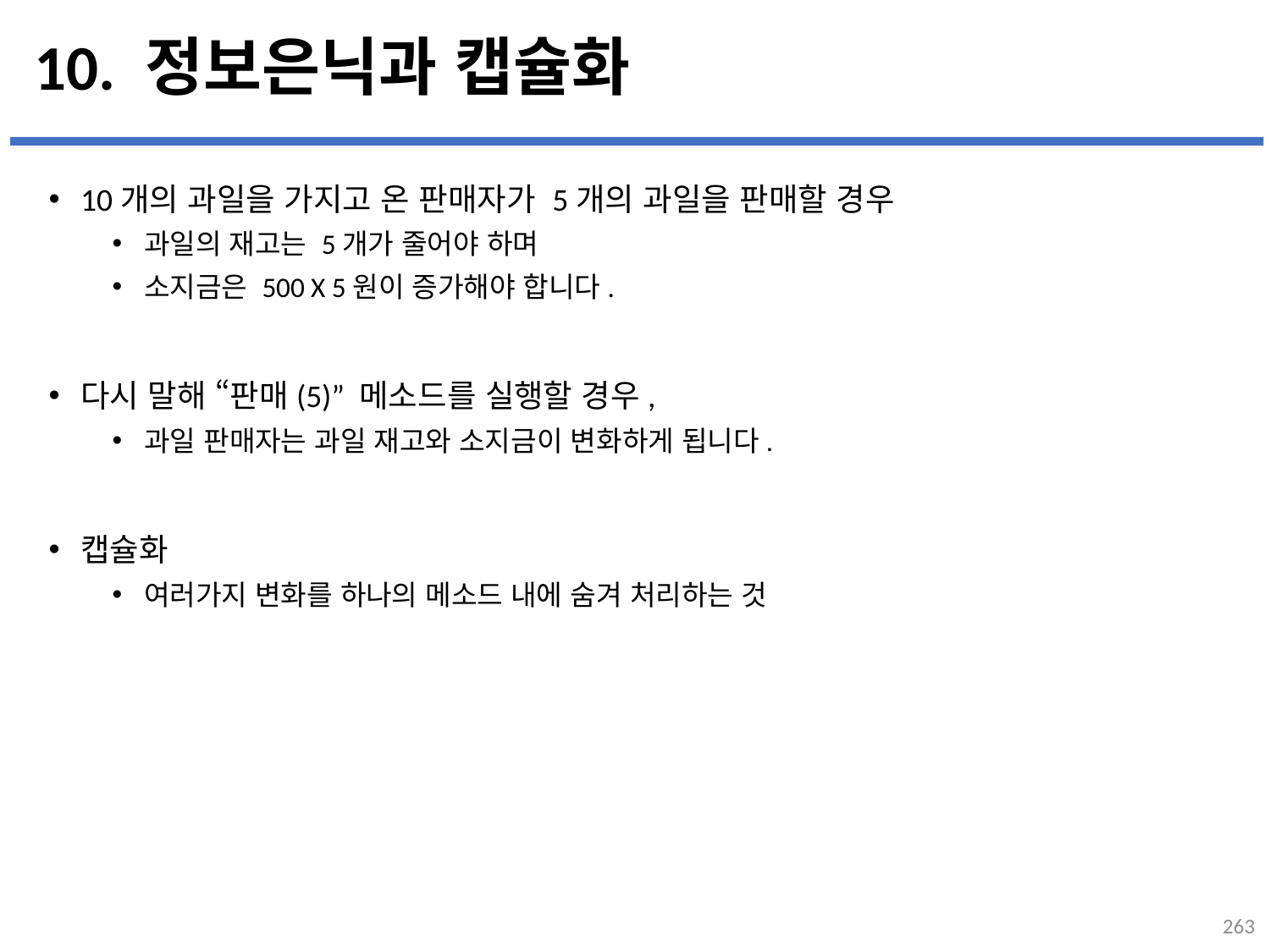

# 10. 정보은닉과 캡슐화
10개의 과일을 가지고 온 판매자가 5개의 과일을 판매할 경우
과일의 재고는 5개가 줄어야 하며
소지금은 500 X 5원이 증가해야 합니다.

다시 말해 “판매(5)” 메소드를 실행할 경우,
과일 판매자는 과일 재고와 소지금이 변화하게 됩니다.

캡슐화
여러가지 변화를 하나의 메소드 내에 숨겨 처리하는 것

...

설명
263